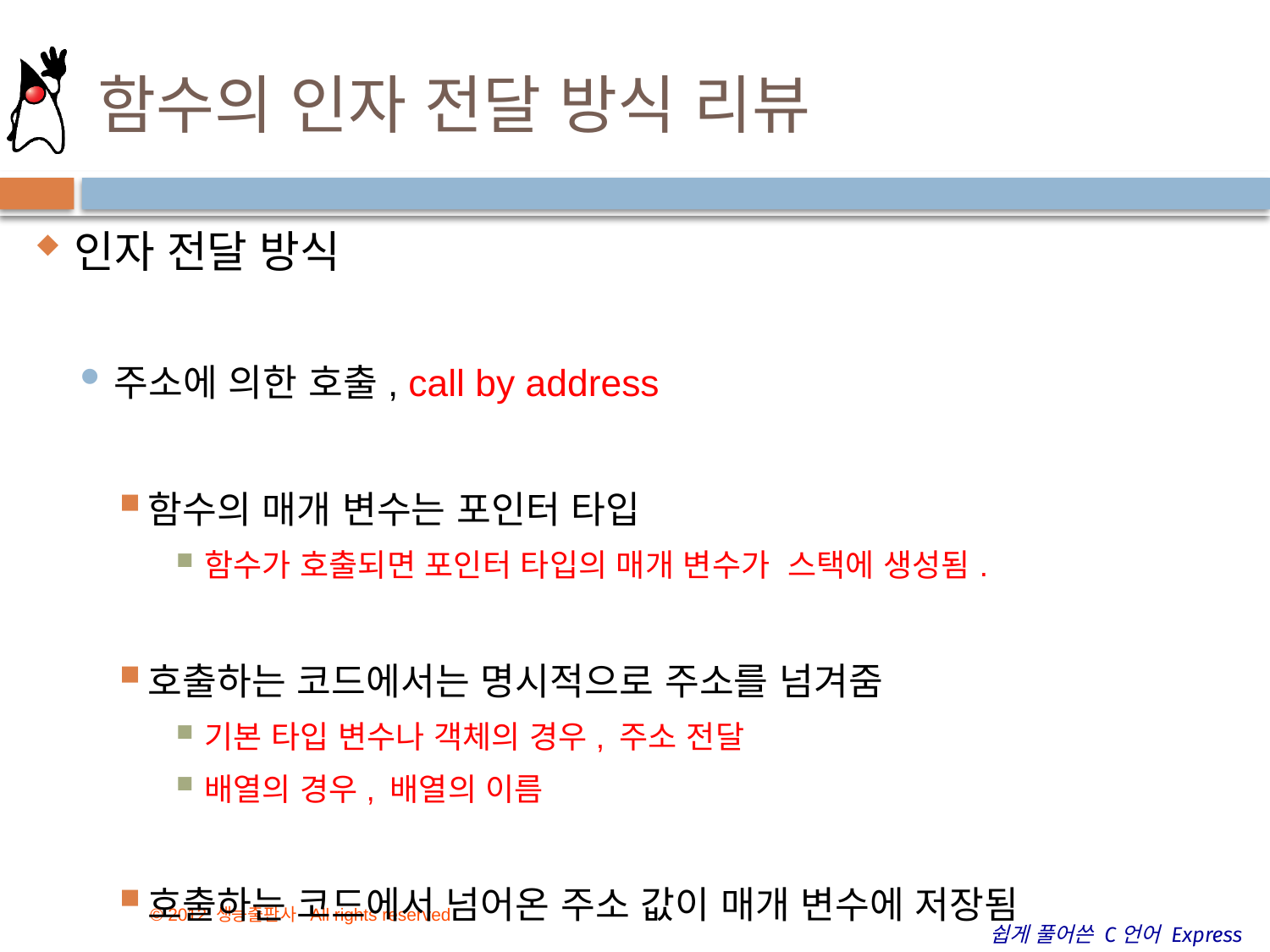

# 함수의 인자 전달 방식 리뷰

인자 전달 방식

주소에 의한 호출, call by address

함수의 매개 변수는 포인터 타입
함수가 호출되면 포인터 타입의 매개 변수가  스택에 생성됨.

호출하는 코드에서는 명시적으로 주소를 넘겨줌
기본 타입 변수나 객체의 경우, 주소 전달
배열의 경우, 배열의 이름

호출하는 코드에서 넘어온 주소 값이 매개 변수에 저장됨